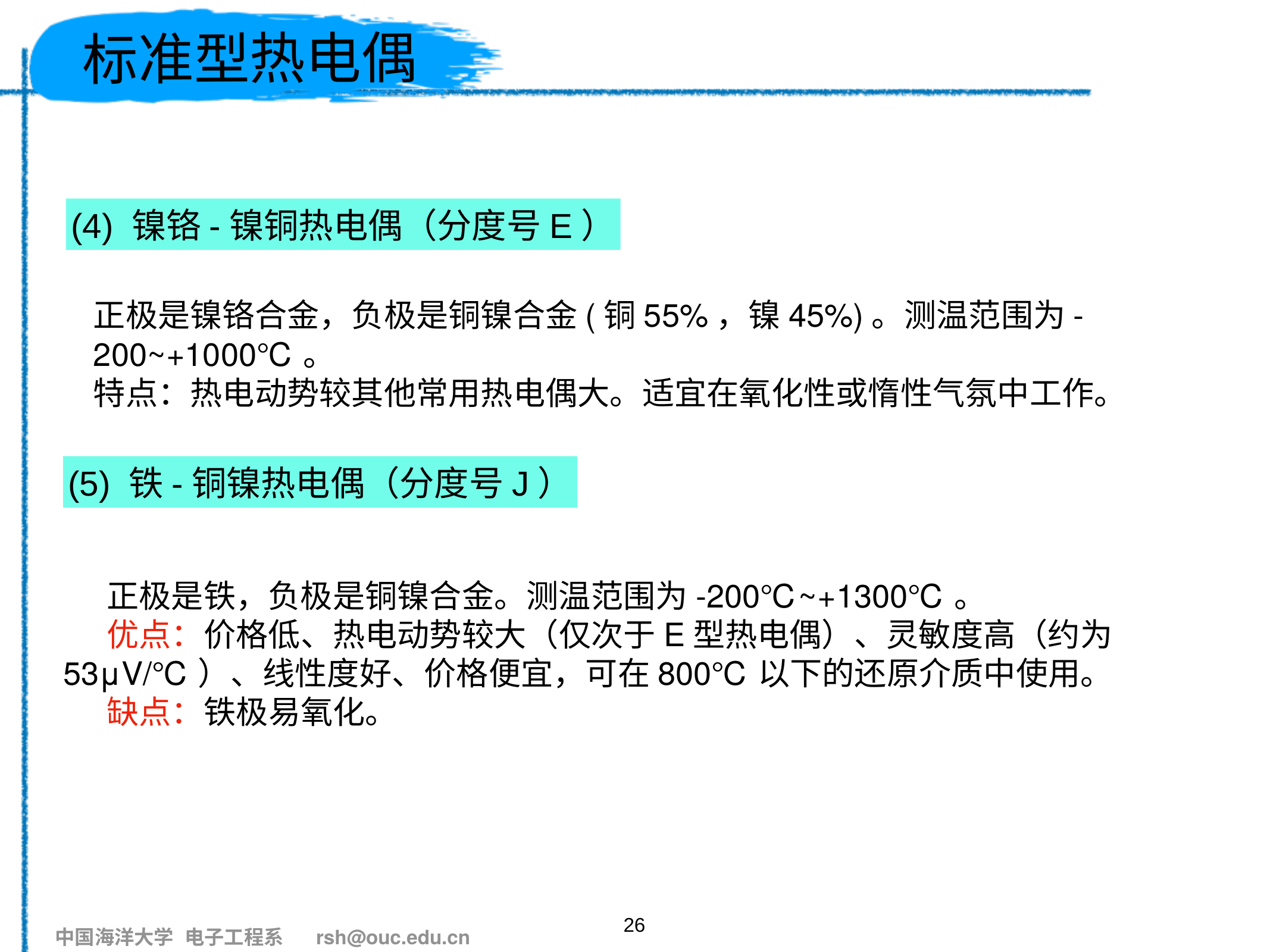

# 标准型热电偶
(4) 镍铬-镍铜热电偶（分度号E）
正极是镍铬合金，负极是铜镍合金(铜55%，镍45%)。测温范围为-200~+1000℃。
特点：热电动势较其他常用热电偶大。适宜在氧化性或惰性气氛中工作。
(5) 铁-铜镍热电偶（分度号J）
    正极是铁，负极是铜镍合金。测温范围为-200℃~+1300℃。
    优点：价格低、热电动势较大（仅次于E型热电偶）、灵敏度高（约为53μV/℃）、线性度好、价格便宜，可在800℃以下的还原介质中使用。
    缺点：铁极易氧化。
26